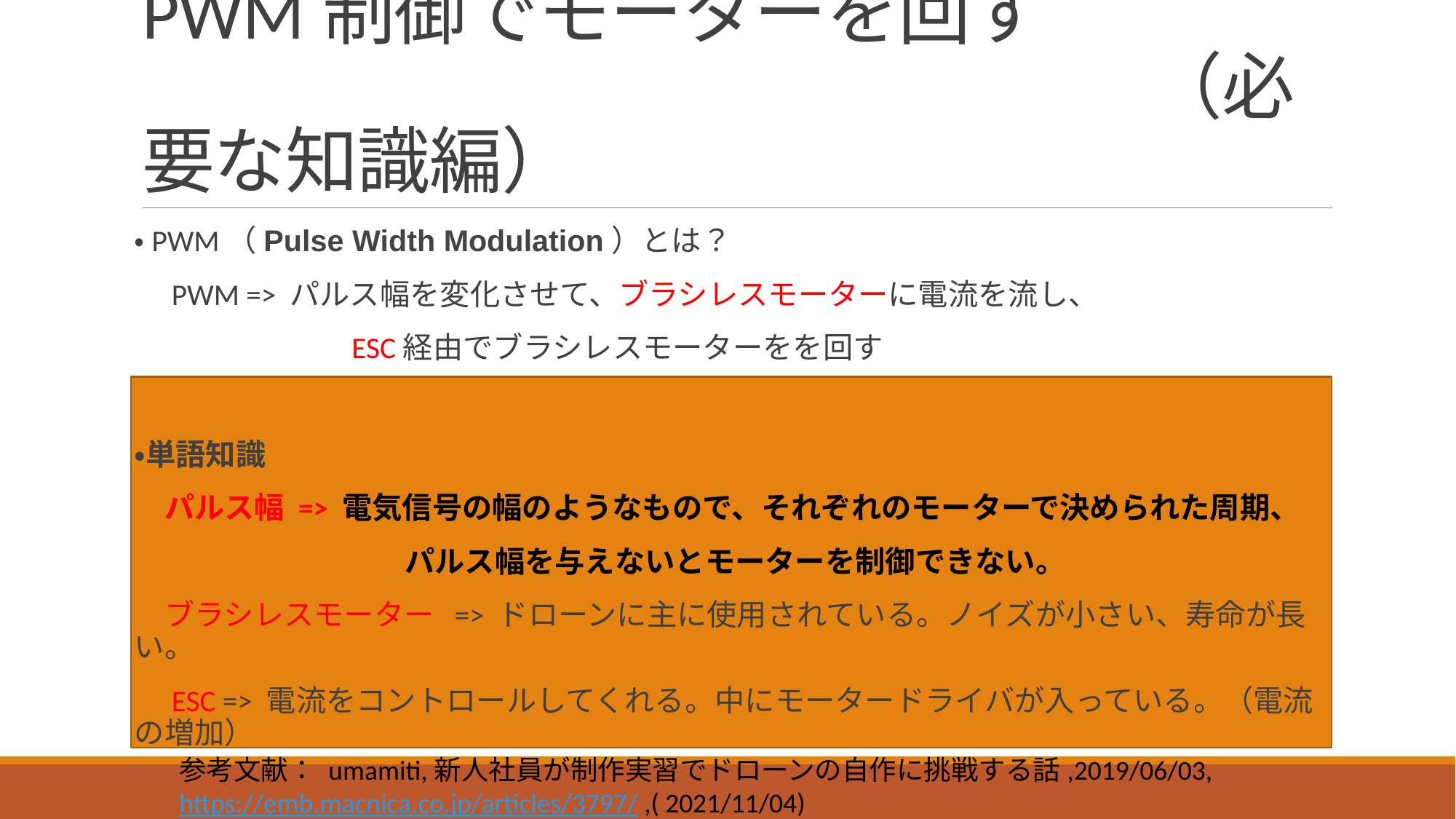

# PWM制御でモーターを回す 　　　　　　　　　　　　　　（必要な知識編）
・PWM（Pulse Width Modulation）とは？
　PWM => パルス幅を変化させて、ブラシレスモーターに電流を流し、
　　　　　　　ESC経由でブラシレスモーターをを回す

・単語知識
　パルス幅 => 電気信号の幅のようなもので、それぞれのモーターで決められた周期、
　　　　　　　　　パルス幅を与えないとモーターを制御できない。
　ブラシレスモーター  => ドローンに主に使用されている。ノイズが小さい、寿命が長い。
　ESC => 電流をコントロールしてくれる。中にモータードライバが入っている。（電流の増加）

参考文献： umamiti,新人社員が制作実習でドローンの自作に挑戦する話,2019/06/03, https://emb.macnica.co.jp/articles/3797/ ,( 2021/11/04)